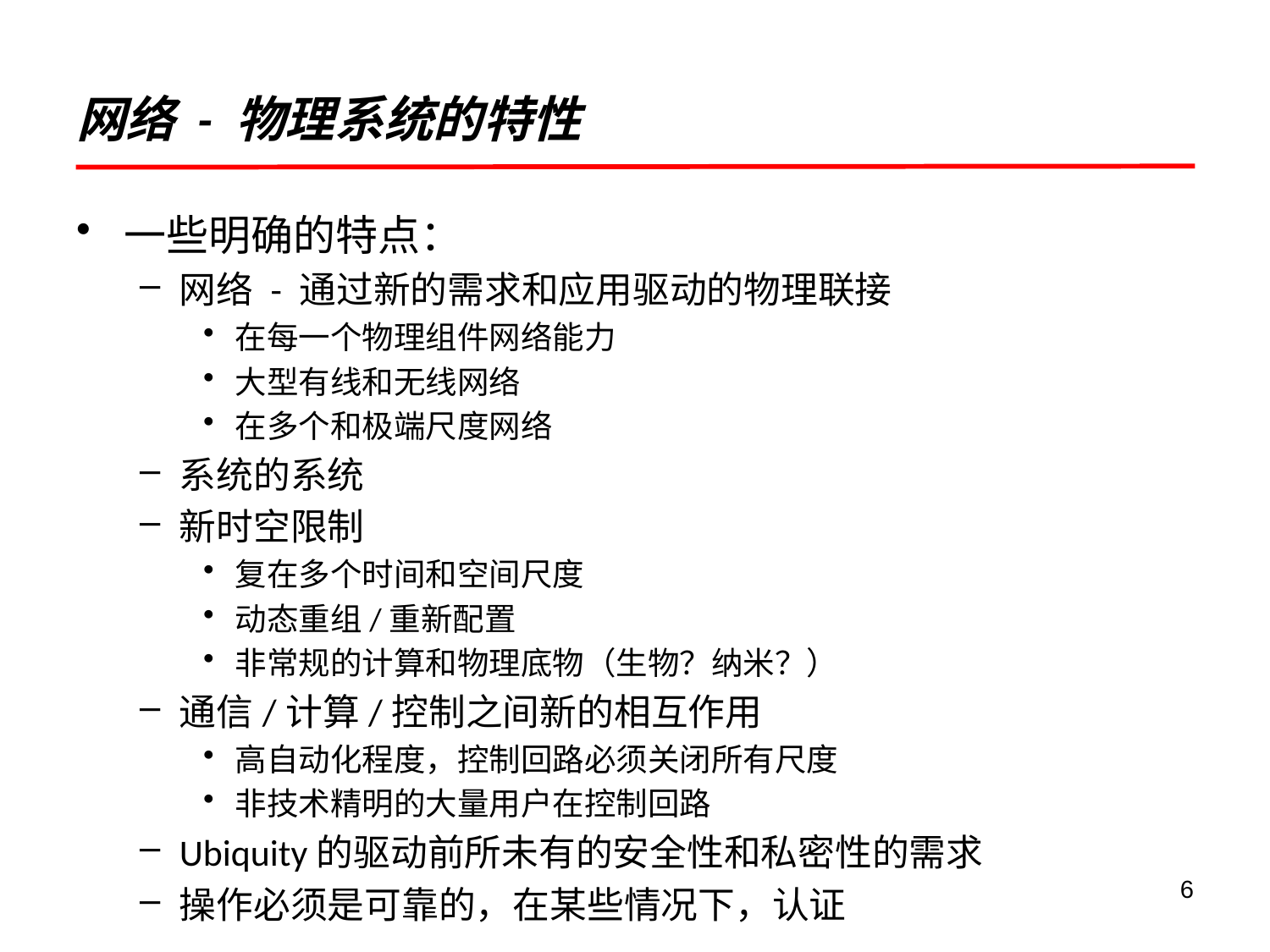

# 网络 - 物理系统的特性
一些明确的特点：
网络 - 通过新的需求和应用驱动的物理联接
在每一个物理组件网络能力
大型有线和无线网络
在多个和极端尺度网络
系统的系统
新时空限制
复在多个时间和空间尺度
动态重组/重新配置
非常规的计算和物理底物（生物？纳米？）
通信/计算/控制之间新的相互作用
高自动化程度，控制回路必须关闭所有尺度
非技术精明的大量用户在控制回路
Ubiquity的驱动前所未有的安全性和私密性的需求
操作必须是可靠的，在某些情况下，认证
6